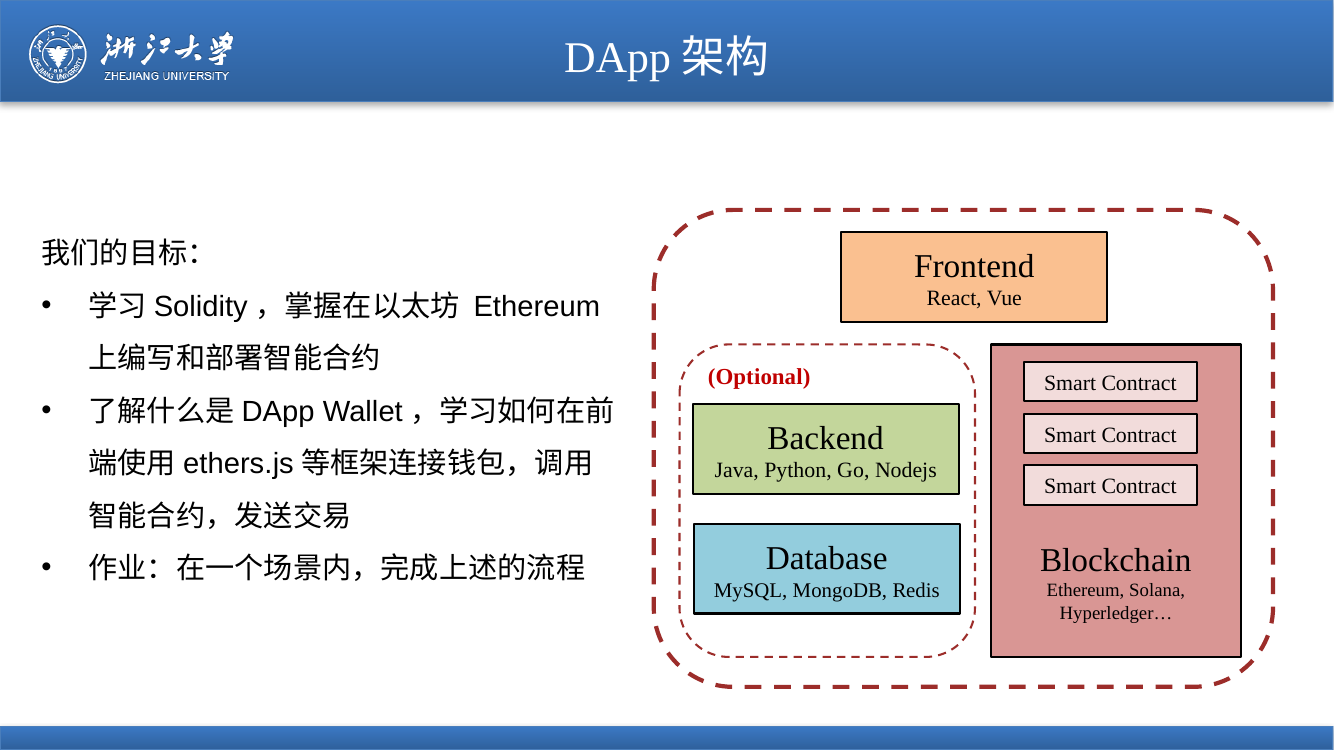

# DApp架构
我们的目标：
学习Solidity，掌握在以太坊 Ethereum上编写和部署智能合约
了解什么是DApp Wallet，学习如何在前端使用ethers.js等框架连接钱包，调用智能合约，发送交易
作业：在一个场景内，完成上述的流程

Frontend
React, Vue

(Optional)
Backend
Java, Python, Go, Nodejs
Database
MySQL, MongoDB, Redis

Blockchain
Ethereum, Solana, Hyperledger…
Smart Contract
Smart Contract
Smart Contract